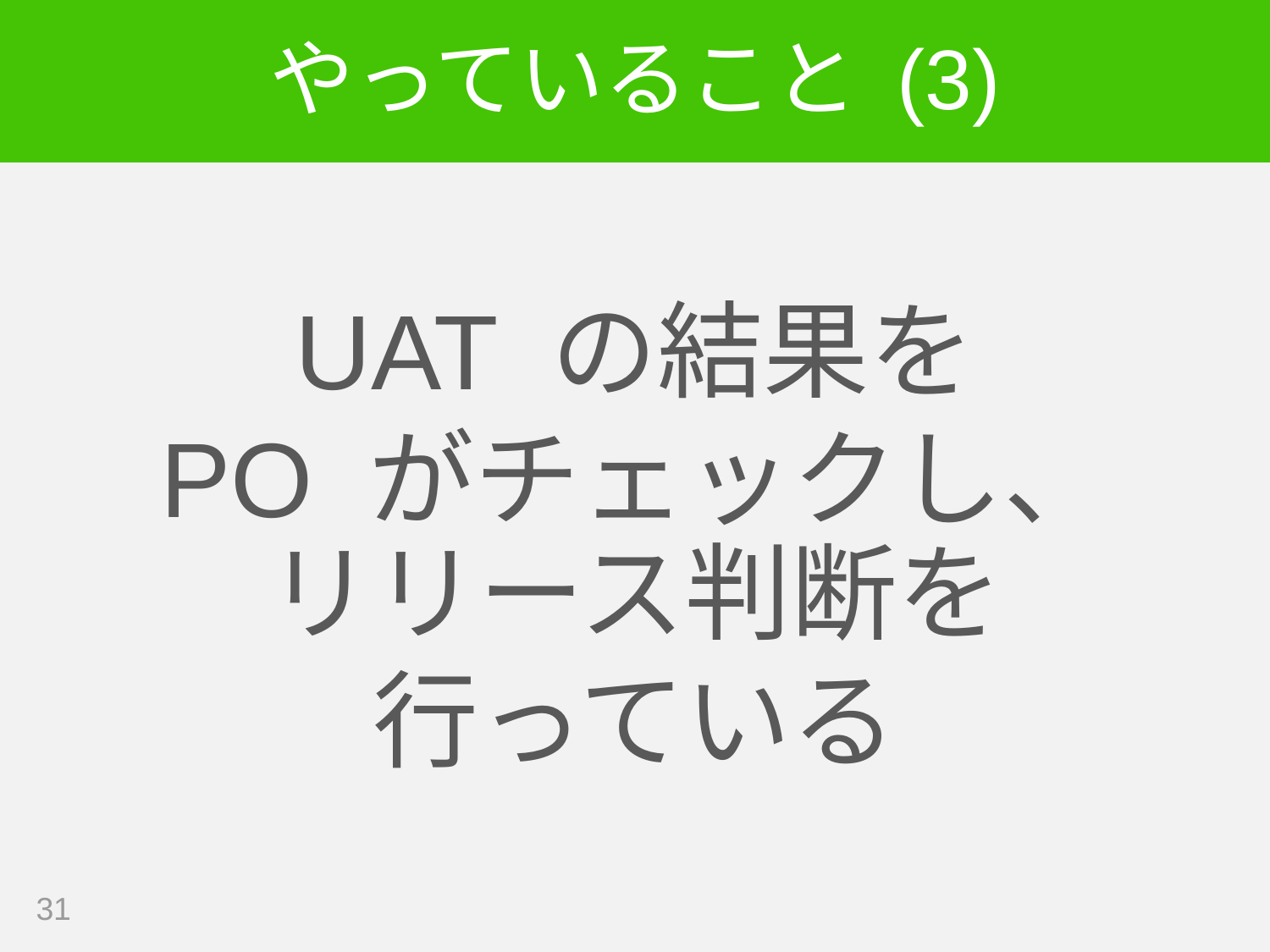

# やっていること (3)
UAT の結果を
PO がチェックし、
リリース判断を
行っている
31